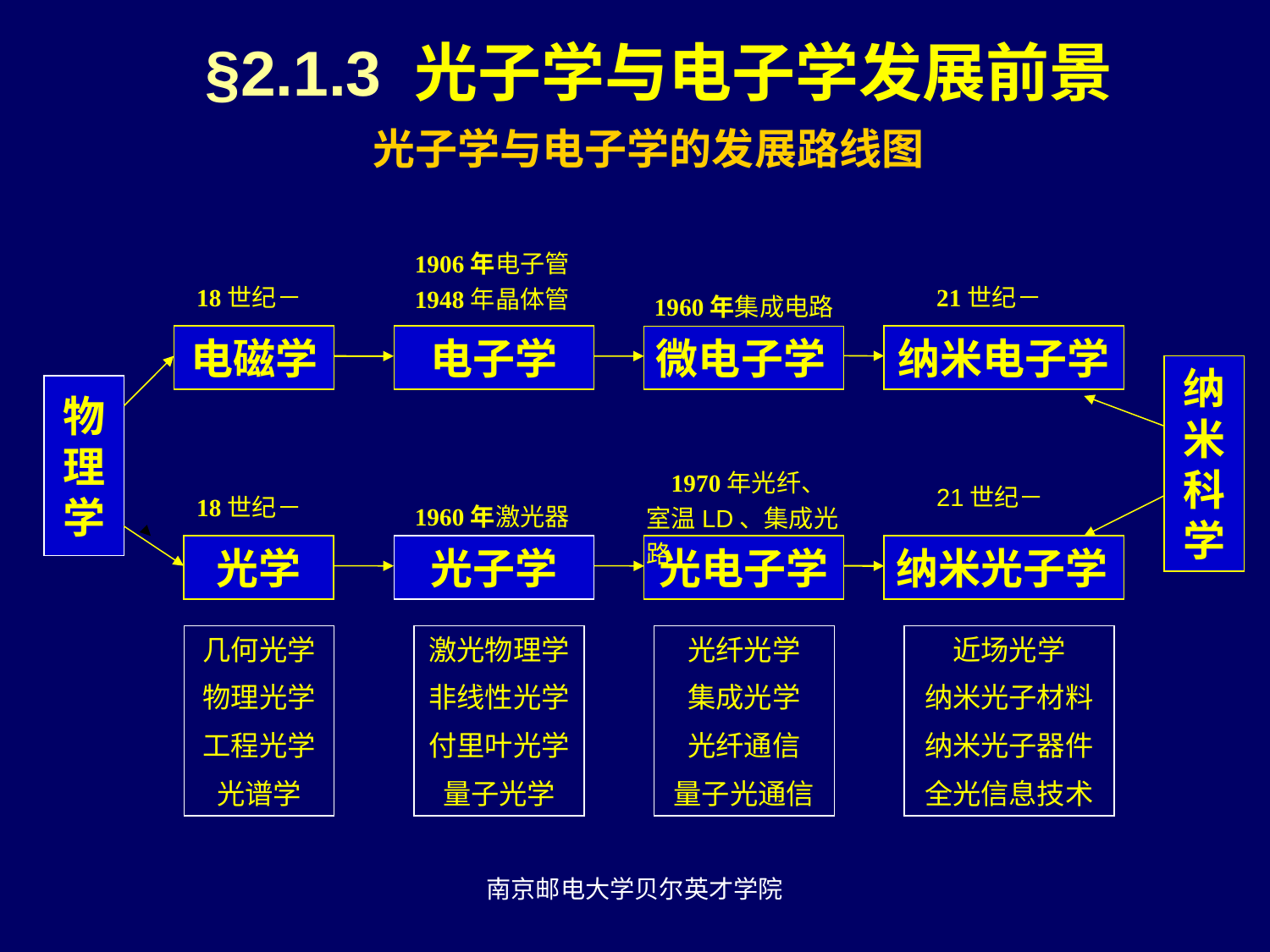

§2.1.3 光子学与电子学发展前景
光子学与电子学的发展路线图
1906年电子管
1948年晶体管

1960年集成电路
18世纪－
21世纪－
电磁学
电子学
纳米电子学
微电子学

纳米科学

物
理
学

    1970年光纤、
室温LD、集成光路

1960年激光器
21世纪－
18世纪－

光学
光子学
光电子学
纳米光子学

几何光学
物理光学
工程光学
光谱学
激光物理学
非线性光学
付里叶光学
量子光学
光纤光学
集成光学
光纤通信
量子光通信
近场光学
纳米光子材料
纳米光子器件
全光信息技术

南京邮电大学贝尔英才学院
33